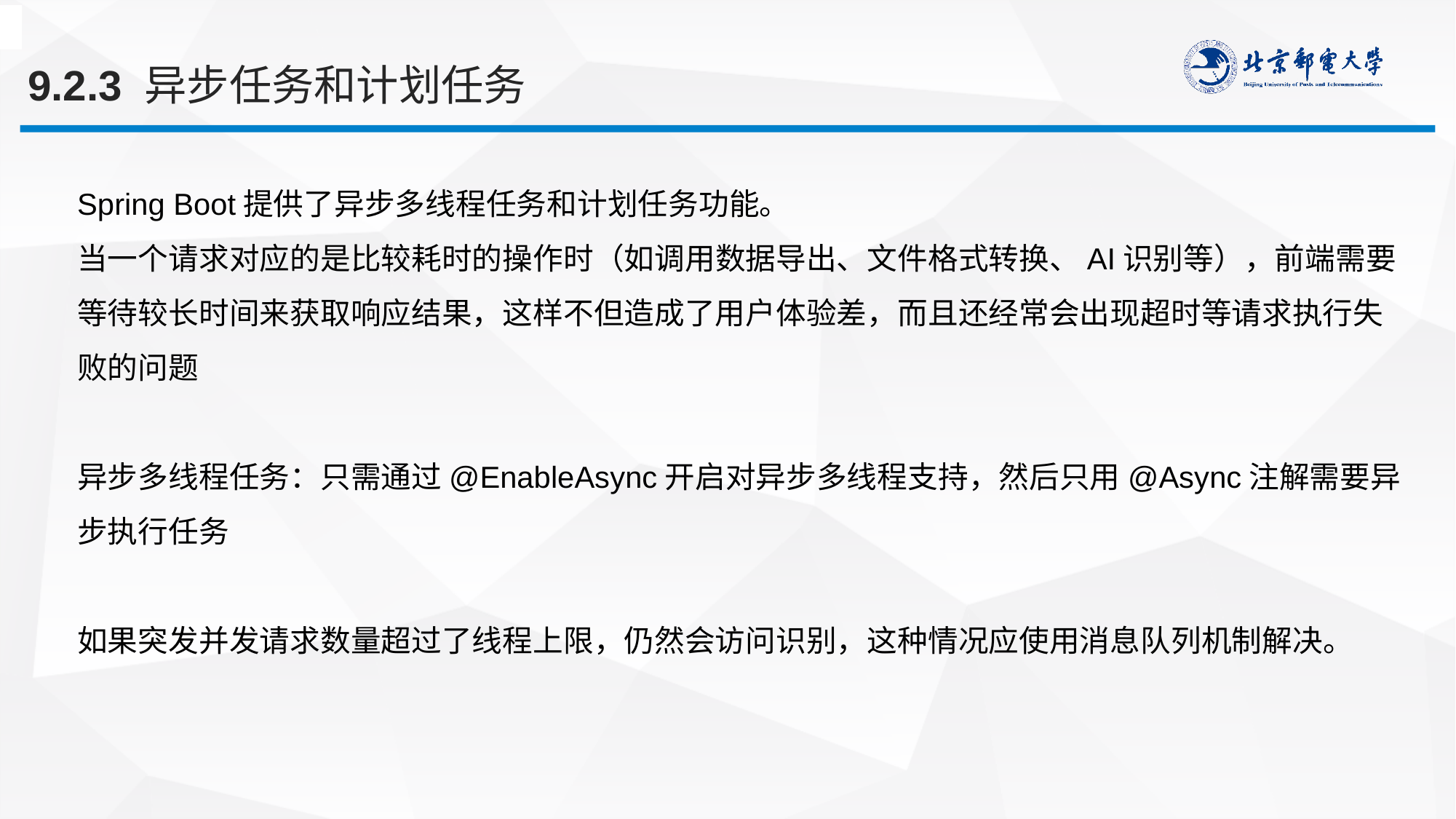

9.2.3 异步任务和计划任务

Spring Boot提供了异步多线程任务和计划任务功能。
当一个请求对应的是比较耗时的操作时（如调用数据导出、文件格式转换、AI识别等），前端需要等待较长时间来获取响应结果，这样不但造成了用户体验差，而且还经常会出现超时等请求执行失败的问题

异步多线程任务：只需通过@EnableAsync开启对异步多线程支持，然后只用@Async注解需要异步执行任务

如果突发并发请求数量超过了线程上限，仍然会访问识别，这种情况应使用消息队列机制解决。